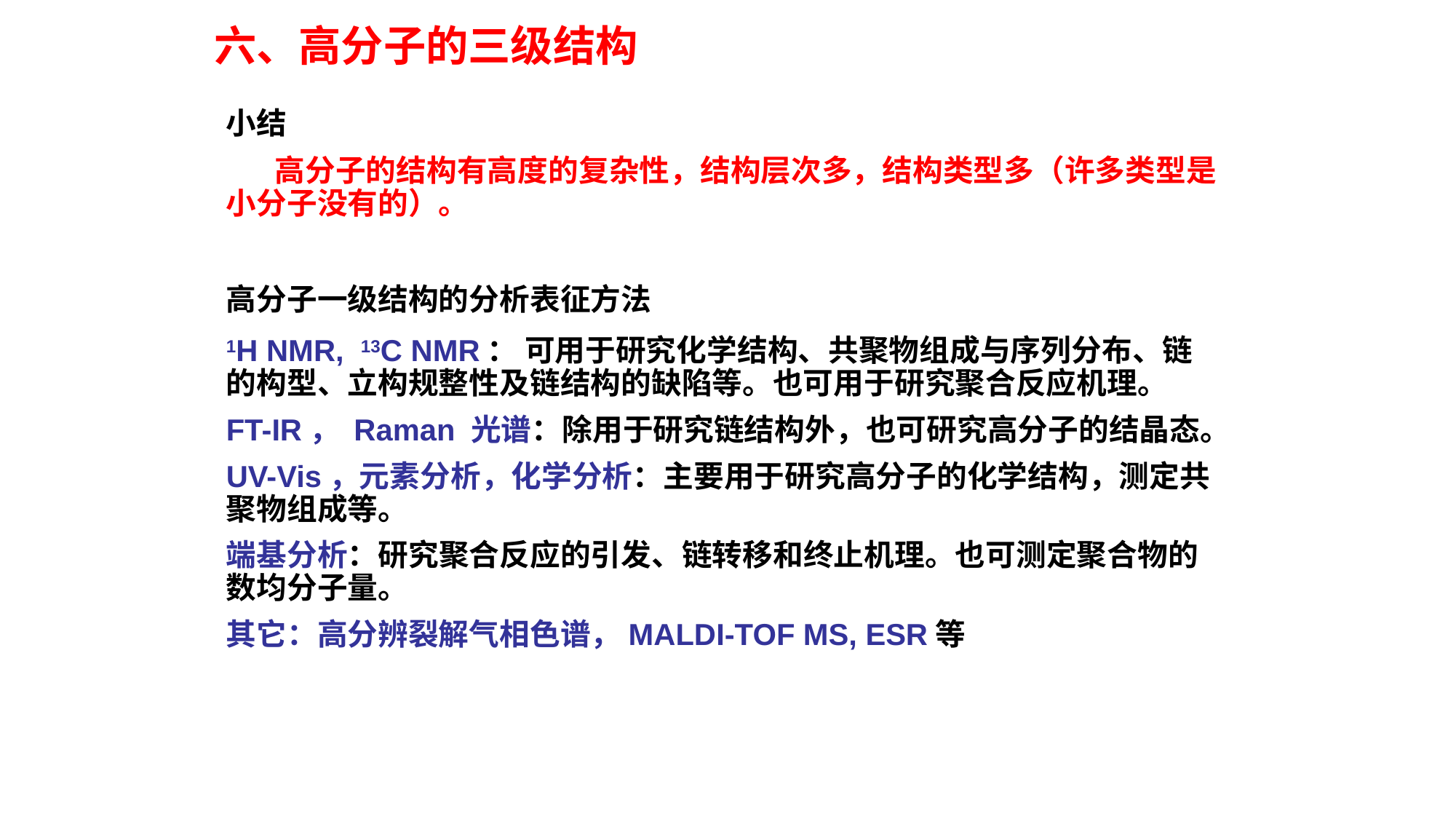

六、高分子的三级结构
小结
      高分子的结构有高度的复杂性，结构层次多，结构类型多（许多类型是小分子没有的）。

高分子一级结构的分析表征方法
1H NMR,  13C NMR： 可用于研究化学结构、共聚物组成与序列分布、链的构型、立构规整性及链结构的缺陷等。也可用于研究聚合反应机理。
FT-IR， Raman 光谱：除用于研究链结构外，也可研究高分子的结晶态。
UV-Vis，元素分析，化学分析：主要用于研究高分子的化学结构，测定共聚物组成等。
端基分析：研究聚合反应的引发、链转移和终止机理。也可测定聚合物的数均分子量。
其它：高分辨裂解气相色谱，MALDI-TOF MS, ESR等

92